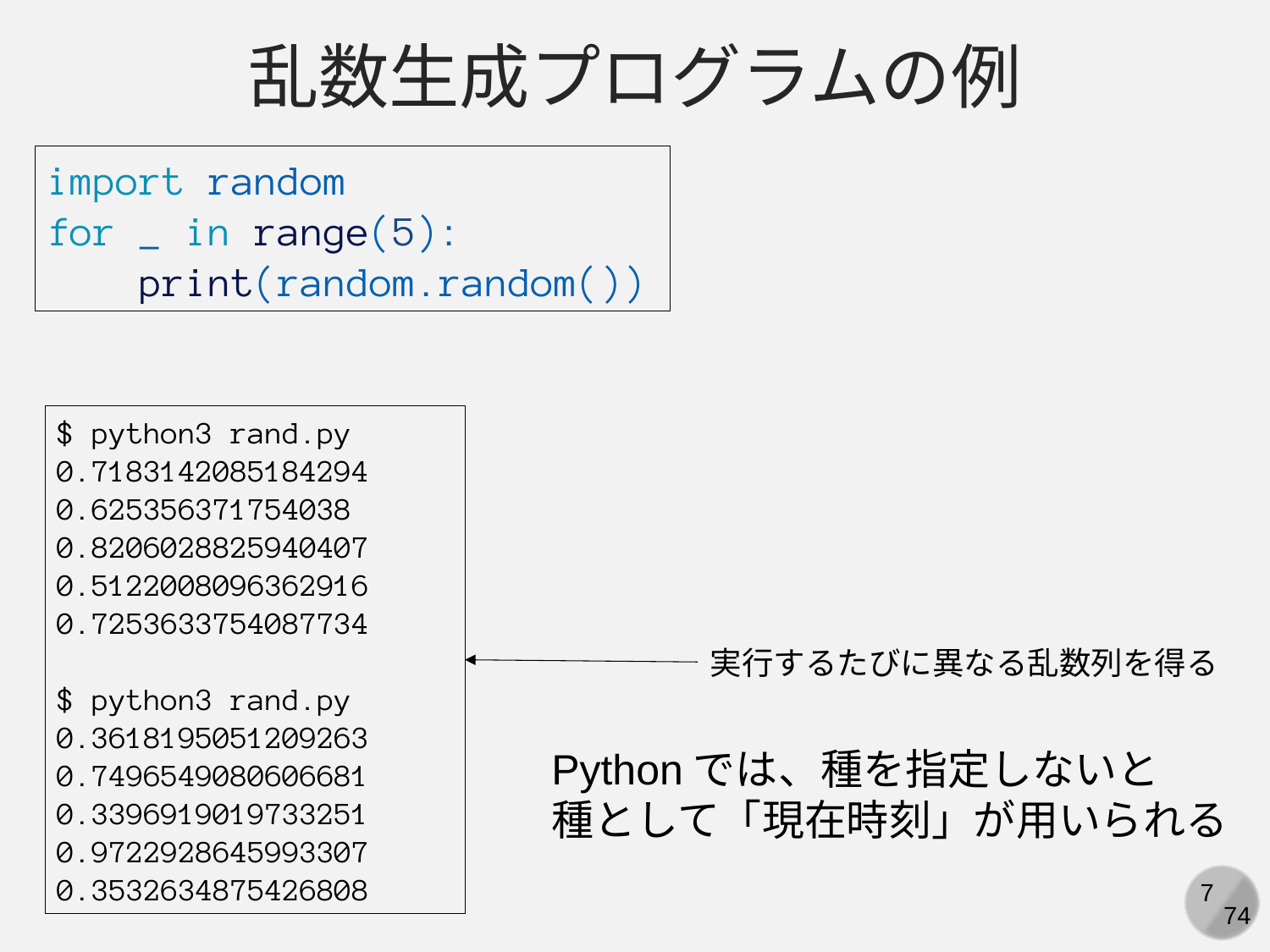

乱数生成プログラムの例
import random
for _ in range(5):
    print(random.random())
$ python3 rand.py
0.7183142085184294
0.625356371754038
0.8206028825940407
0.5122008096362916
0.7253633754087734

$ python3 rand.py
0.3618195051209263
0.7496549080606681
0.3396919019733251
0.9722928645993307
0.3532634875426808
実行するたびに異なる乱数列を得る
Pythonでは、種を指定しないと
種として「現在時刻」が用いられる